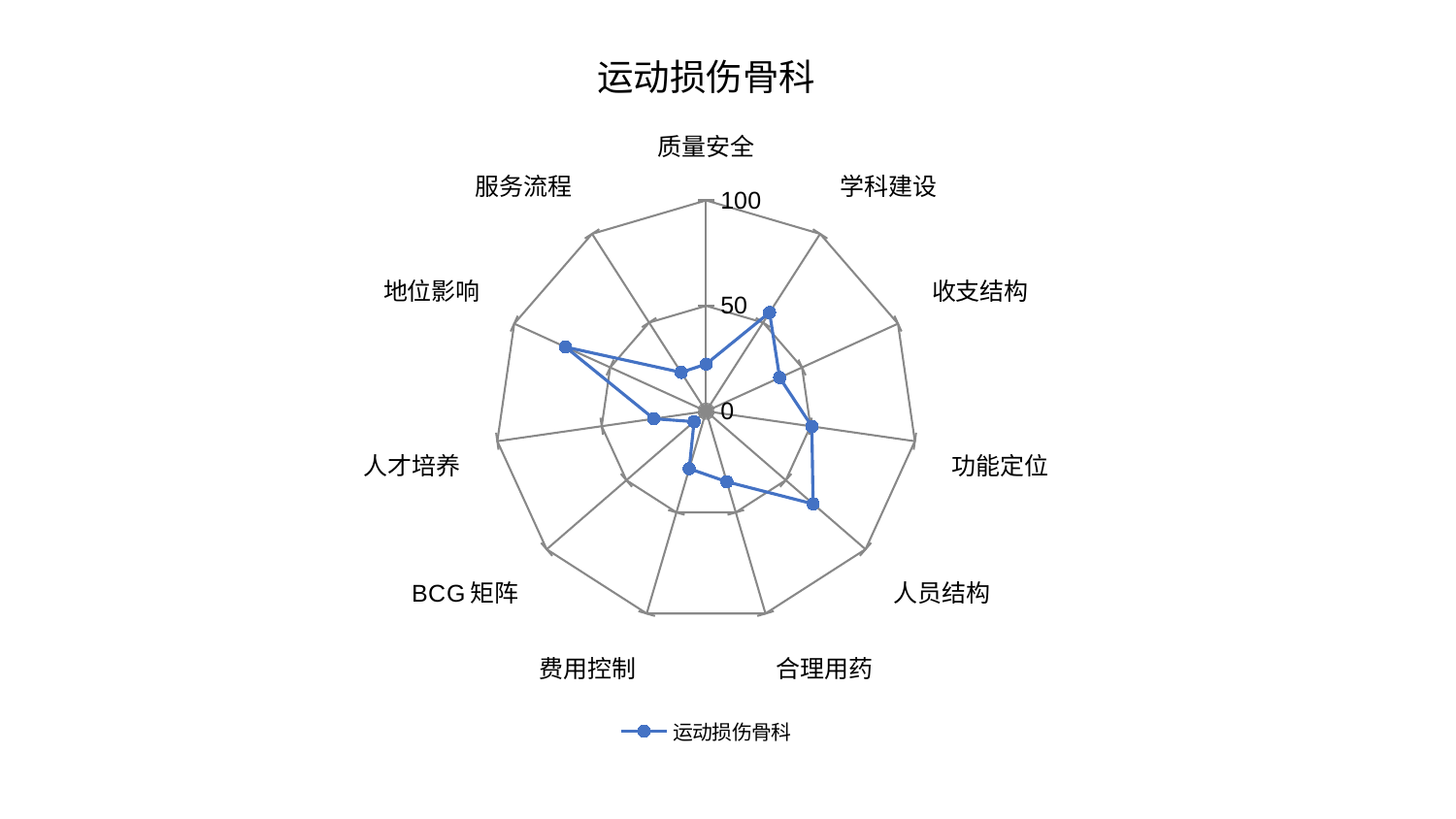

### Chart: 运动损伤骨科

| Category | 运动损伤骨科 |
|---|---|
| 质量安全 | 22.3411008192837 |
| 学科建设 | 55.65937755913924 |
| 收支结构 | 38.33784835770401 |
| 功能定位 | 50.66095428409486 |
| 人员结构 | 67.11376356019247 |
| 合理用药 | 34.88531934895933 |
| 费用控制 | 28.38130935712964 |
| BCG矩阵 | 7.553396174520592 |
| 人才培养 | 25.09121925219689 |
| 地位影响 | 73.27462354651638 |
| 服务流程 | 21.91417956449348 |
171